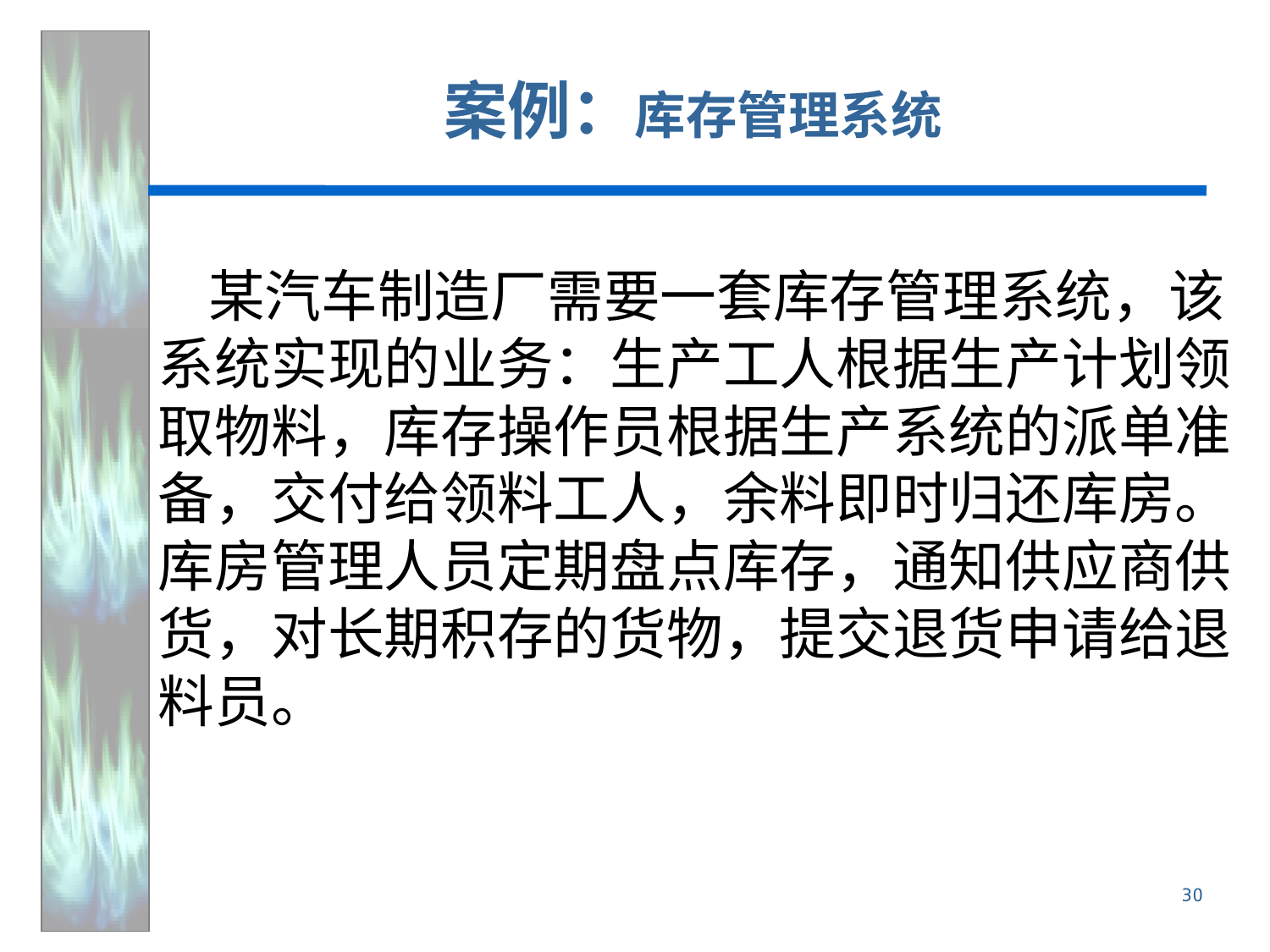

# 案例：库存管理系统
      某汽车制造厂需要一套库存管理系统，该系统实现的业务：生产工人根据生产计划领取物料，库存操作员根据生产系统的派单准备，交付给领料工人，余料即时归还库房。库房管理人员定期盘点库存，通知供应商供货，对长期积存的货物，提交退货申请给退料员。

30